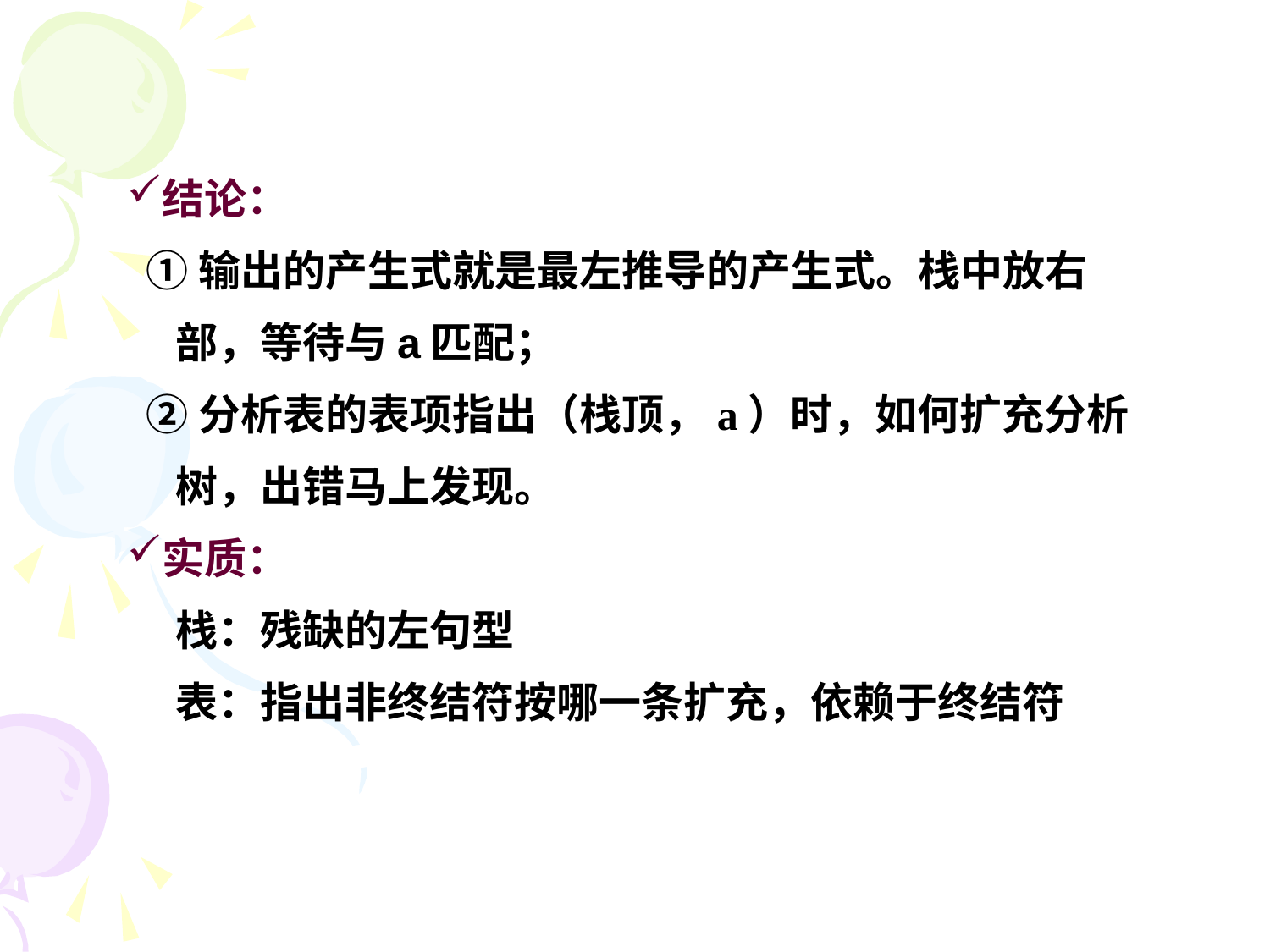

结论：
  ①输出的产生式就是最左推导的产生式。栈中放右
    部，等待与a匹配；
  ②分析表的表项指出（栈顶，a）时，如何扩充分析
    树，出错马上发现。
实质：
    栈：残缺的左句型
    表：指出非终结符按哪一条扩充，依赖于终结符
73